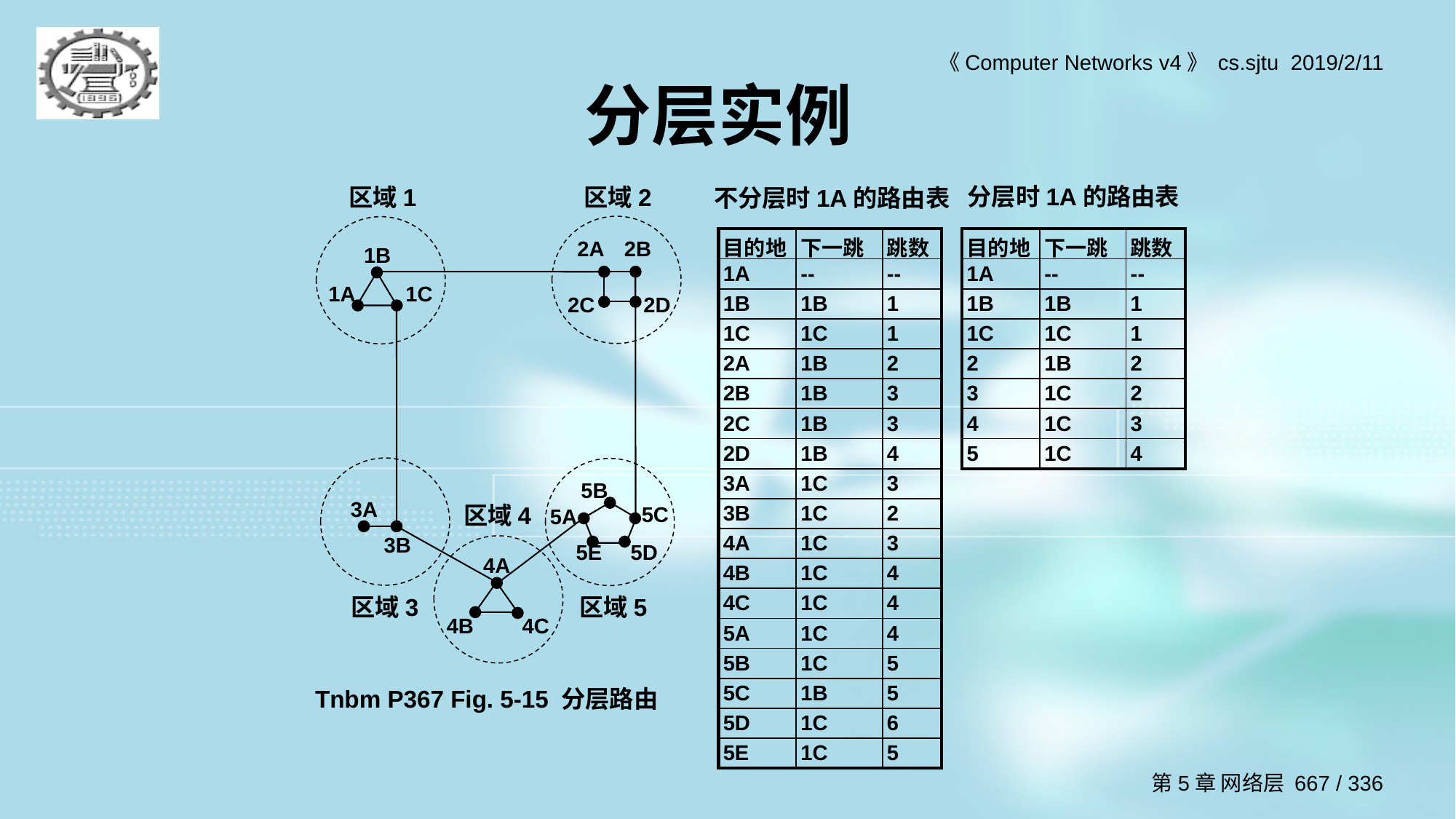

# 分层实例
区域2
区域1

2A
2B

2C
2D

1B

1A
1C

3A

3B

5B

5C

5A

5E
5D
区域4

4A

4B
4C
区域3
区域5
分层时1A的路由表
不分层时1A的路由表
| 目的地 | 下一跳 | 跳数 |
| --- | --- | --- |
| 1A | -- | -- |
| 1B | 1B | 1 |
| 1C | 1C | 1 |
| 2A | 1B | 2 |
| 2B | 1B | 3 |
| 2C | 1B | 3 |
| 2D | 1B | 4 |
| 3A | 1C | 3 |
| 3B | 1C | 2 |
| 4A | 1C | 3 |
| 4B | 1C | 4 |
| 4C | 1C | 4 |
| 5A | 1C | 4 |
| 5B | 1C | 5 |
| 5C | 1B | 5 |
| 5D | 1C | 6 |
| 5E | 1C | 5 |
| 目的地 | 下一跳 | 跳数 |
| --- | --- | --- |
| 1A | -- | -- |
| 1B | 1B | 1 |
| 1C | 1C | 1 |
| 2 | 1B | 2 |
| 3 | 1C | 2 |
| 4 | 1C | 3 |
| 5 | 1C | 4 |
Tnbm P367 Fig. 5-15 分层路由